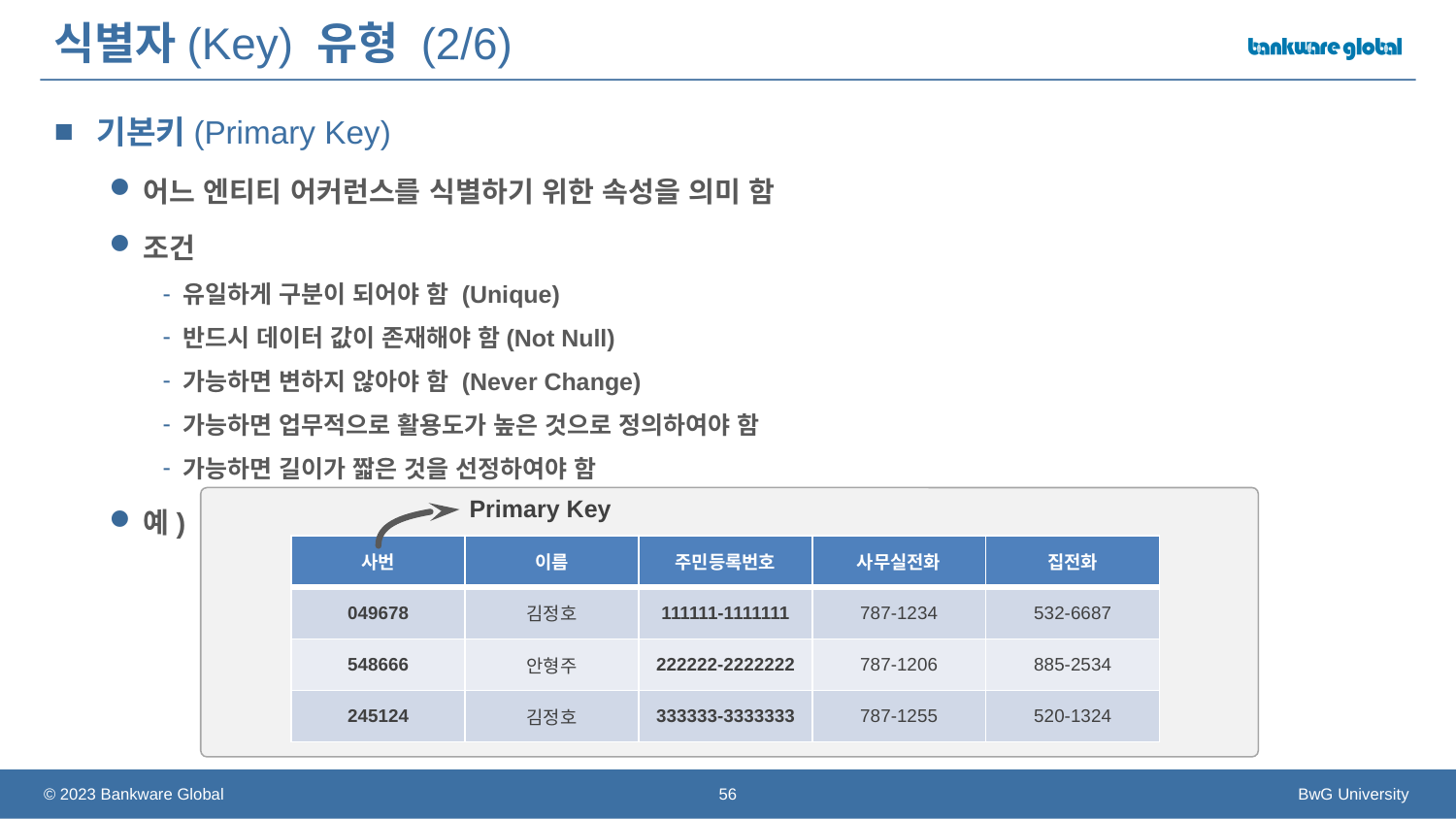

# 식별자(Key) 유형 (2/6)
기본키(Primary Key)
어느 엔티티 어커런스를 식별하기 위한 속성을 의미 함
조건
유일하게 구분이 되어야 함 (Unique)
반드시 데이터 값이 존재해야 함(Not Null)
가능하면 변하지 않아야 함 (Never Change)
가능하면 업무적으로 활용도가 높은 것으로 정의하여야 함
가능하면 길이가 짧은 것을 선정하여야 함
예)
Primary Key

| 사번 | 이름 | 주민등록번호 | 사무실전화 | 집전화 |
| --- | --- | --- | --- | --- |
| 049678 | 김정호 | 111111-1111111 | 787-1234 | 532-6687 |
| 548666 | 안형주 | 222222-2222222 | 787-1206 | 885-2534 |
| 245124 | 김정호 | 333333-3333333 | 787-1255 | 520-1324 |
56